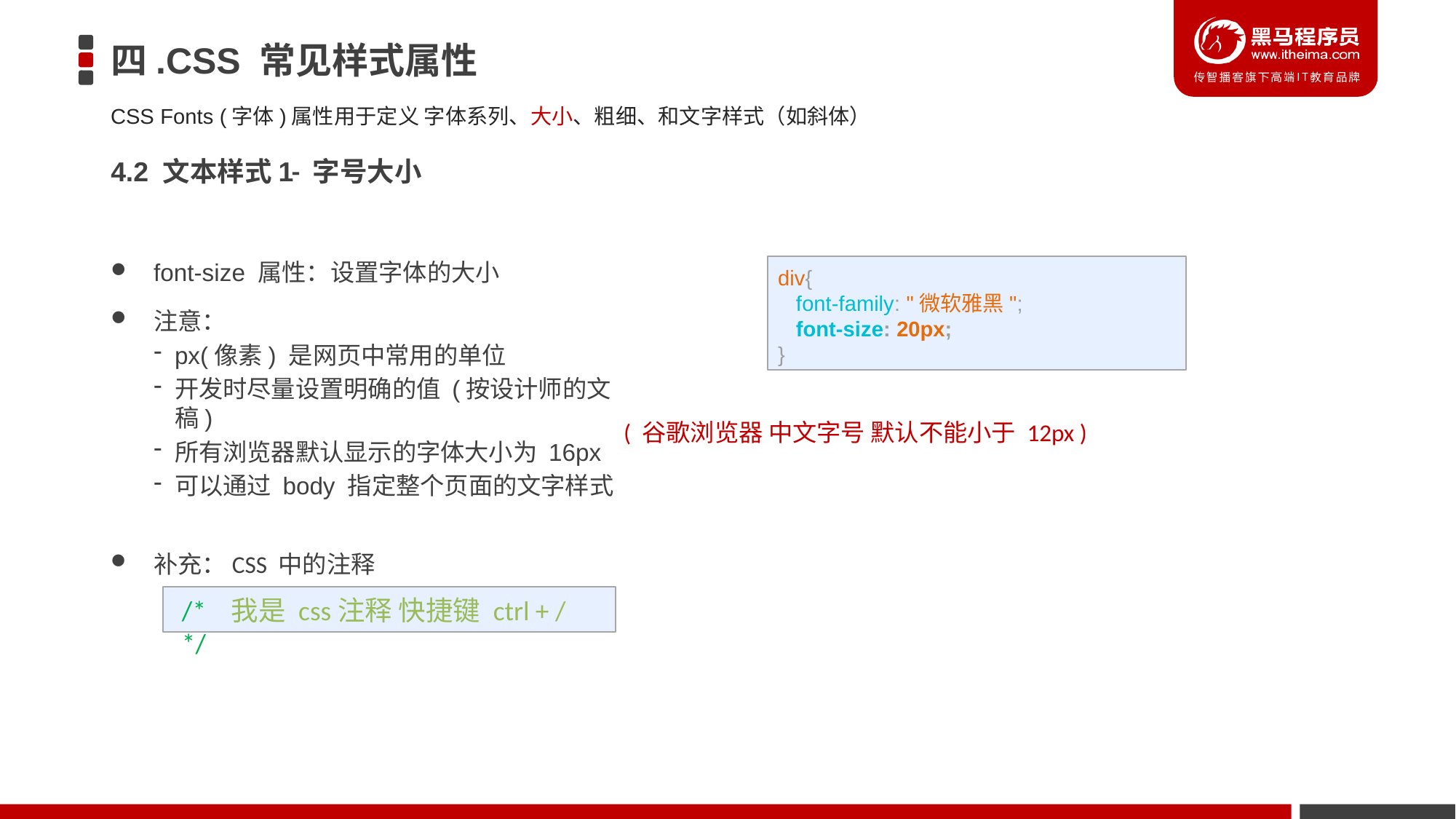

# 四.CSS 常见样式属性
CSS Fonts (字体)属性用于定义 字体系列、大小、粗细、和文字样式（如斜体）
4.2 文本样式1
- 字号大小
font-size 属性：设置字体的大小
注意：
px(像素) 是网页中常用的单位
开发时尽量设置明确的值 (按设计师的文稿)
所有浏览器默认显示的字体大小为 16px
可以通过 body 指定整个页面的文字样式

div{
   font-family: "微软雅黑";
   font-size: 20px;
}
( 谷歌浏览器 中文字号 默认不能小于 12px )
补充：CSS 中的注释

/*   我是 css注释 快捷键 ctrl + /     */